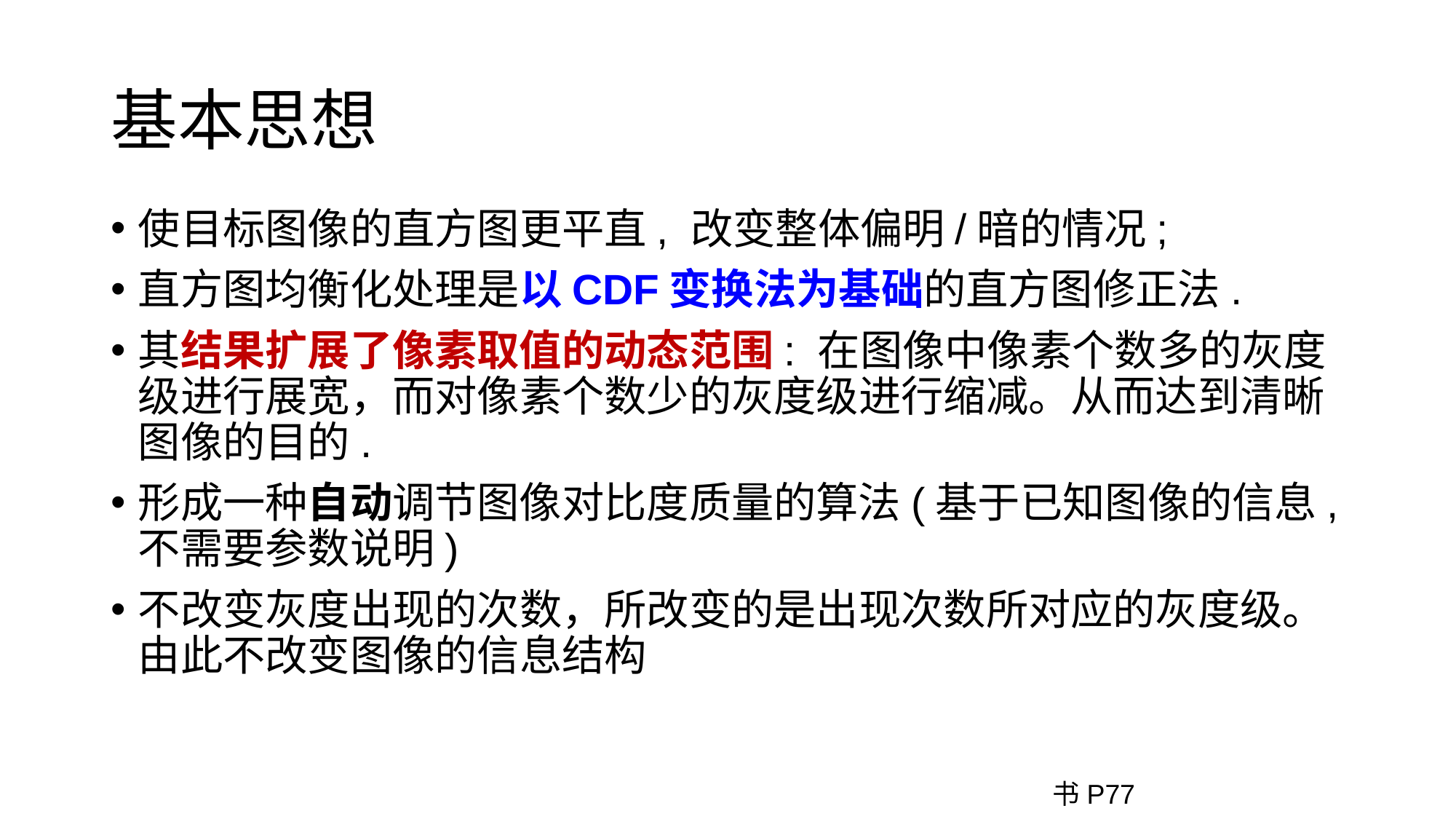

# 基本思想
使目标图像的直方图更平直, 改变整体偏明/暗的情况;
直方图均衡化处理是以CDF变换法为基础的直方图修正法.
其结果扩展了像素取值的动态范围: 在图像中像素个数多的灰度级进行展宽，而对像素个数少的灰度级进行缩减。从而达到清晰图像的目的.
形成一种自动调节图像对比度质量的算法(基于已知图像的信息, 不需要参数说明)
不改变灰度出现的次数，所改变的是出现次数所对应的灰度级。由此不改变图像的信息结构

书P77